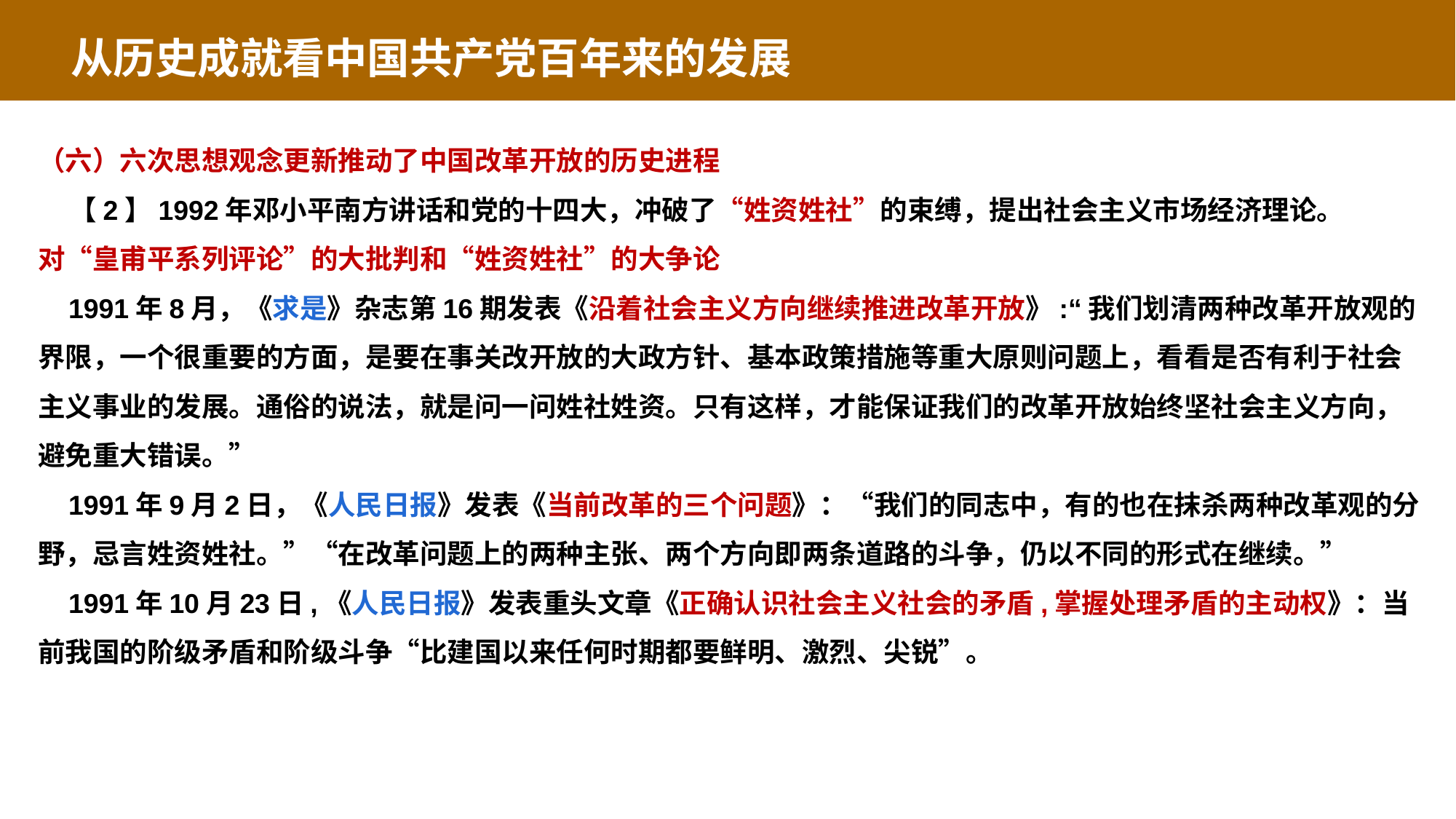

从历史成就看中国共产党百年来的发展
（六）六次思想观念更新推动了中国改革开放的历史进程
    【2】1992年邓小平南方讲话和党的十四大，冲破了“姓资姓社”的束缚，提出社会主义市场经济理论。
对“皇甫平系列评论”的大批判和“姓资姓社”的大争论
    1991年8月，《求是》杂志第16期发表《沿着社会主义方向继续推进改革开放》:“我们划清两种改革开放观的界限，一个很重要的方面，是要在事关改开放的大政方针、基本政策措施等重大原则问题上，看看是否有利于社会主义事业的发展。通俗的说法，就是问一问姓社姓资。只有这样，才能保证我们的改革开放始终坚社会主义方向，避免重大错误。”
    1991年9月2日，《人民日报》发表《当前改革的三个问题》：“我们的同志中，有的也在抹杀两种改革观的分野，忌言姓资姓社。”“在改革问题上的两种主张、两个方向即两条道路的斗争，仍以不同的形式在继续。”
    1991年10月23日,《人民日报》发表重头文章《正确认识社会主义社会的矛盾,掌握处理矛盾的主动权》：当前我国的阶级矛盾和阶级斗争“比建国以来任何时期都要鲜明、激烈、尖锐”。